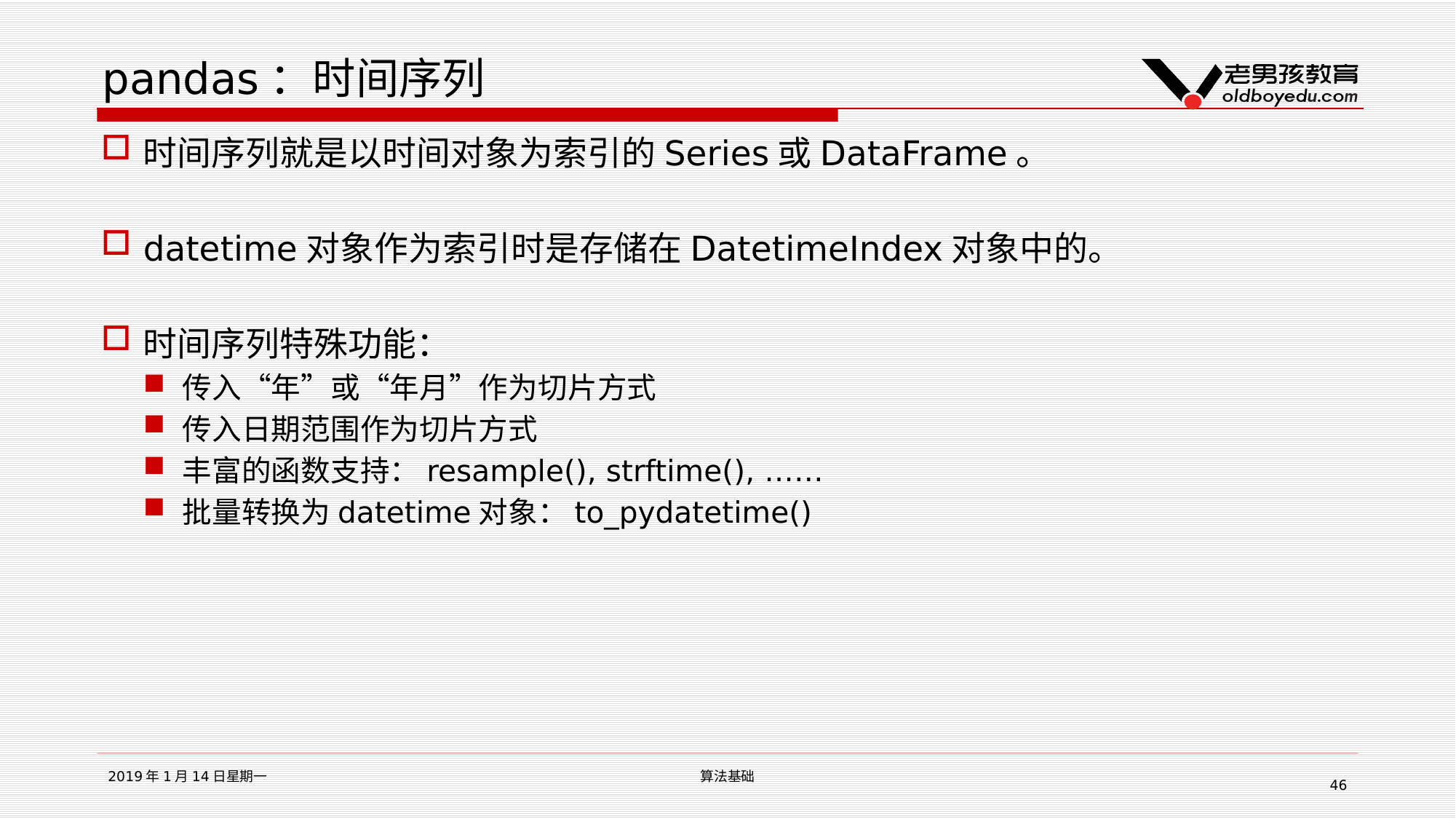

# pandas：时间序列
时间序列就是以时间对象为索引的Series或DataFrame。

datetime对象作为索引时是存储在DatetimeIndex对象中的。

时间序列特殊功能：
传入“年”或“年月”作为切片方式
传入日期范围作为切片方式
丰富的函数支持：resample(), strftime(), ……
批量转换为datetime对象：to_pydatetime()

2019年1月14日星期一
算法基础
46